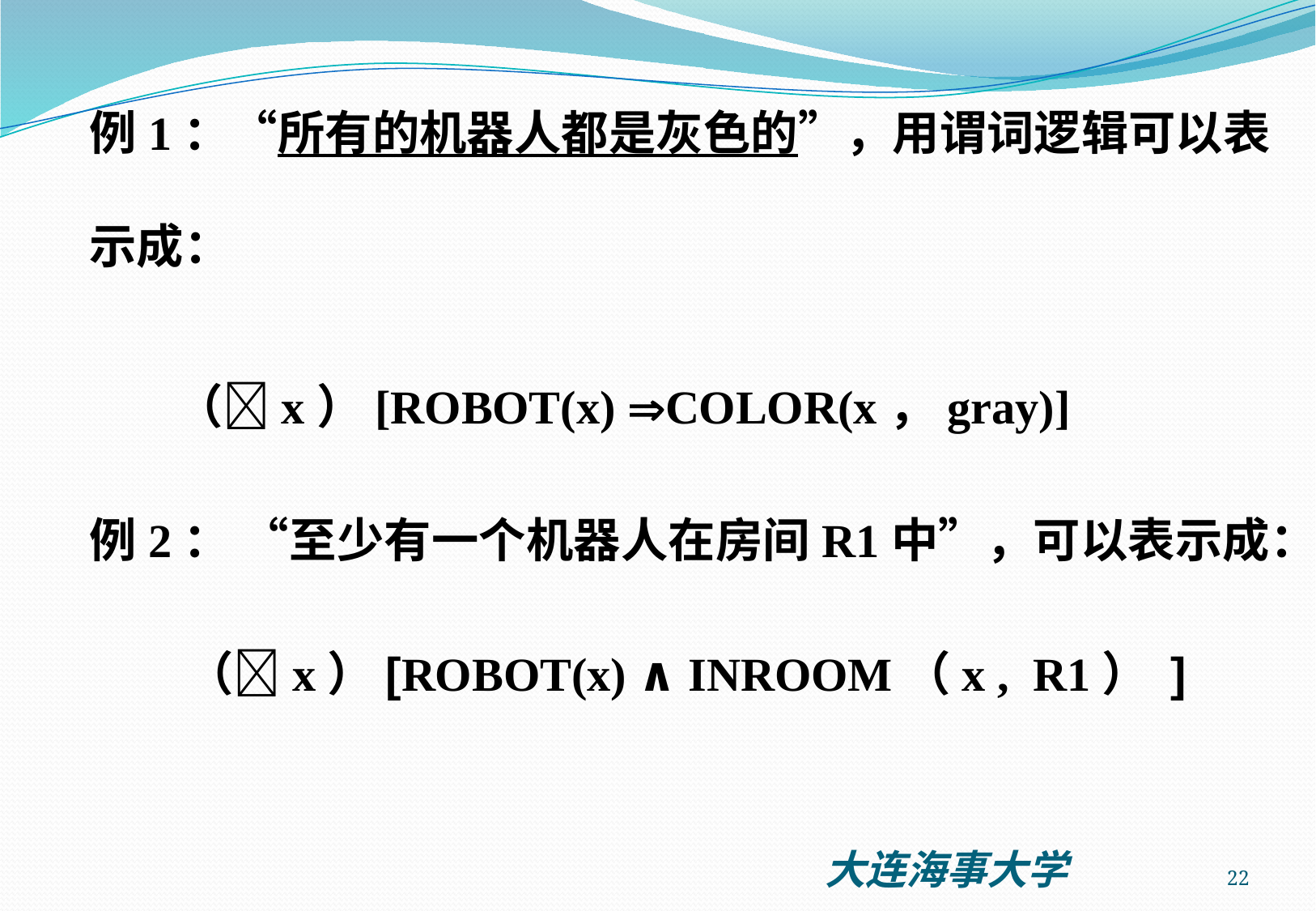

例1：“所有的机器人都是灰色的”，用谓词逻辑可以表示成：
       （∀x）[ROBOT(x) ⇒COLOR(x，gray)]
例2： “至少有一个机器人在房间R1中”，可以表示成：
        （∃x）[ROBOT(x) ∧ INROOM（x ,  R1） ]
22